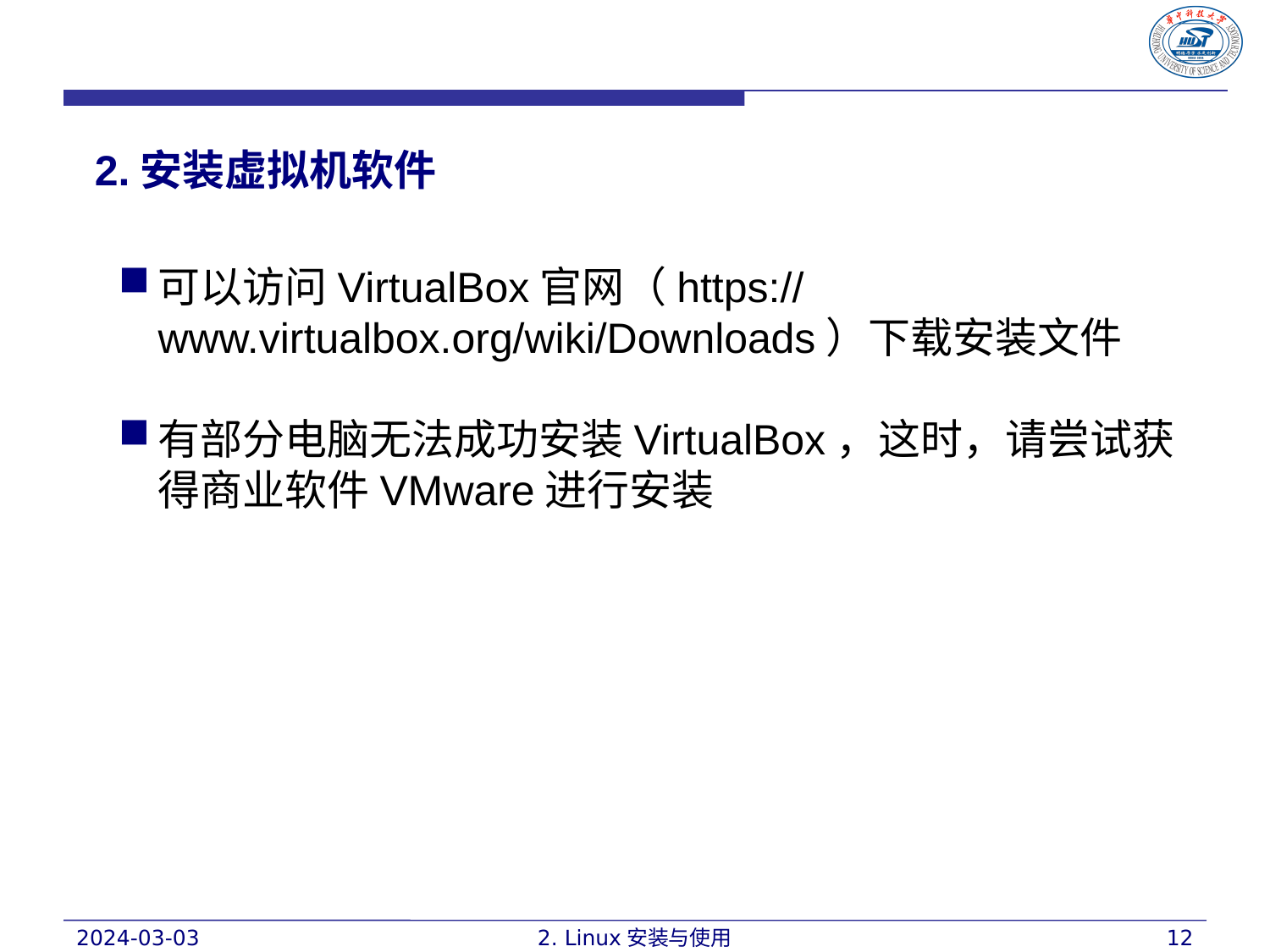

2.安装虚拟机软件
可以访问VirtualBox官网（https://www.virtualbox.org/wiki/Downloads）下载安装文件

有部分电脑无法成功安装VirtualBox，这时，请尝试获得商业软件VMware进行安装
2024-03-03
2. Linux安装与使用
12